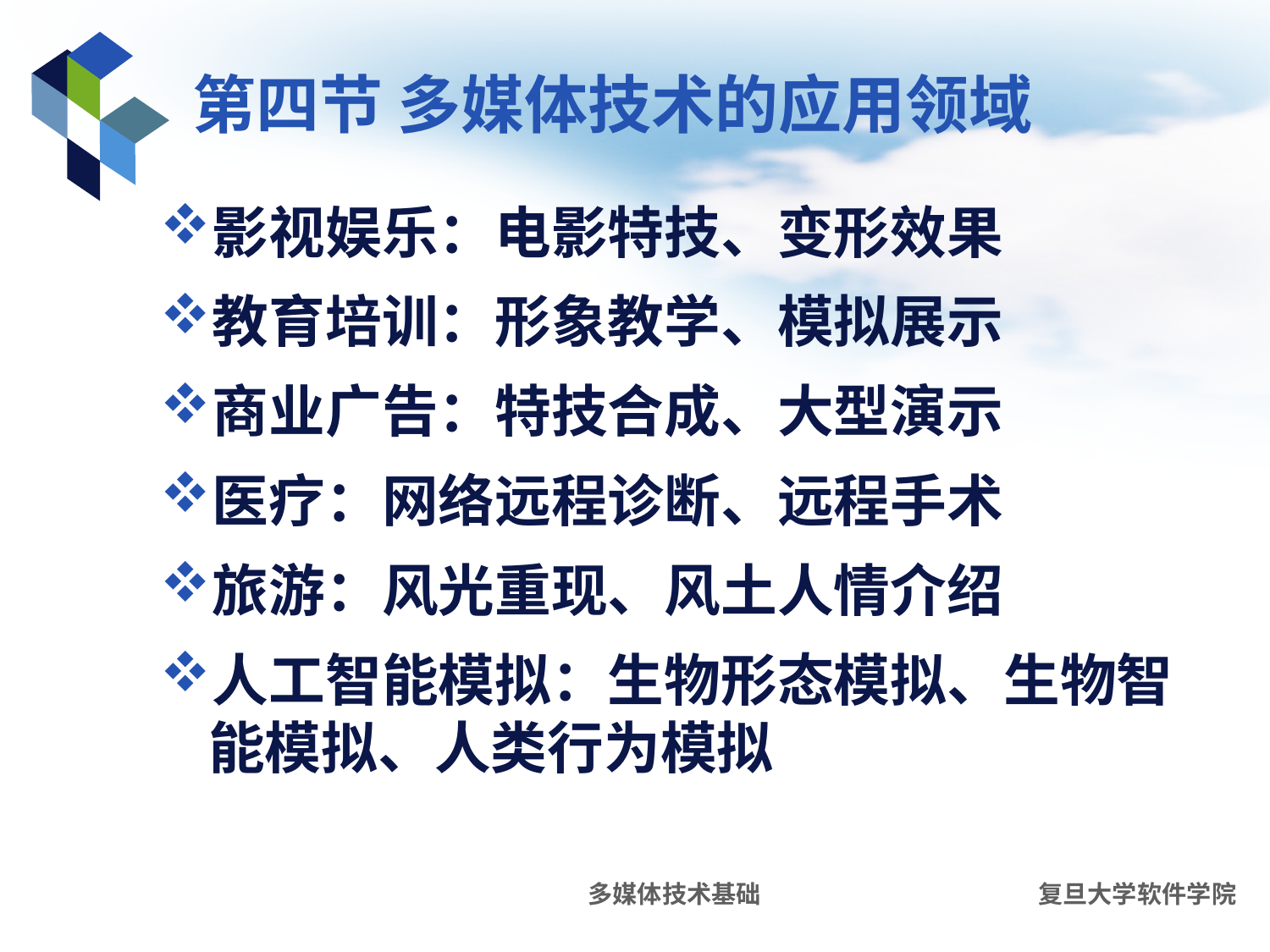

# 第四节 多媒体技术的应用领域
影视娱乐：电影特技、变形效果
教育培训：形象教学、模拟展示
商业广告：特技合成、大型演示
医疗：网络远程诊断、远程手术
旅游：风光重现、风土人情介绍
人工智能模拟：生物形态模拟、生物智能模拟、人类行为模拟
多媒体技术基础